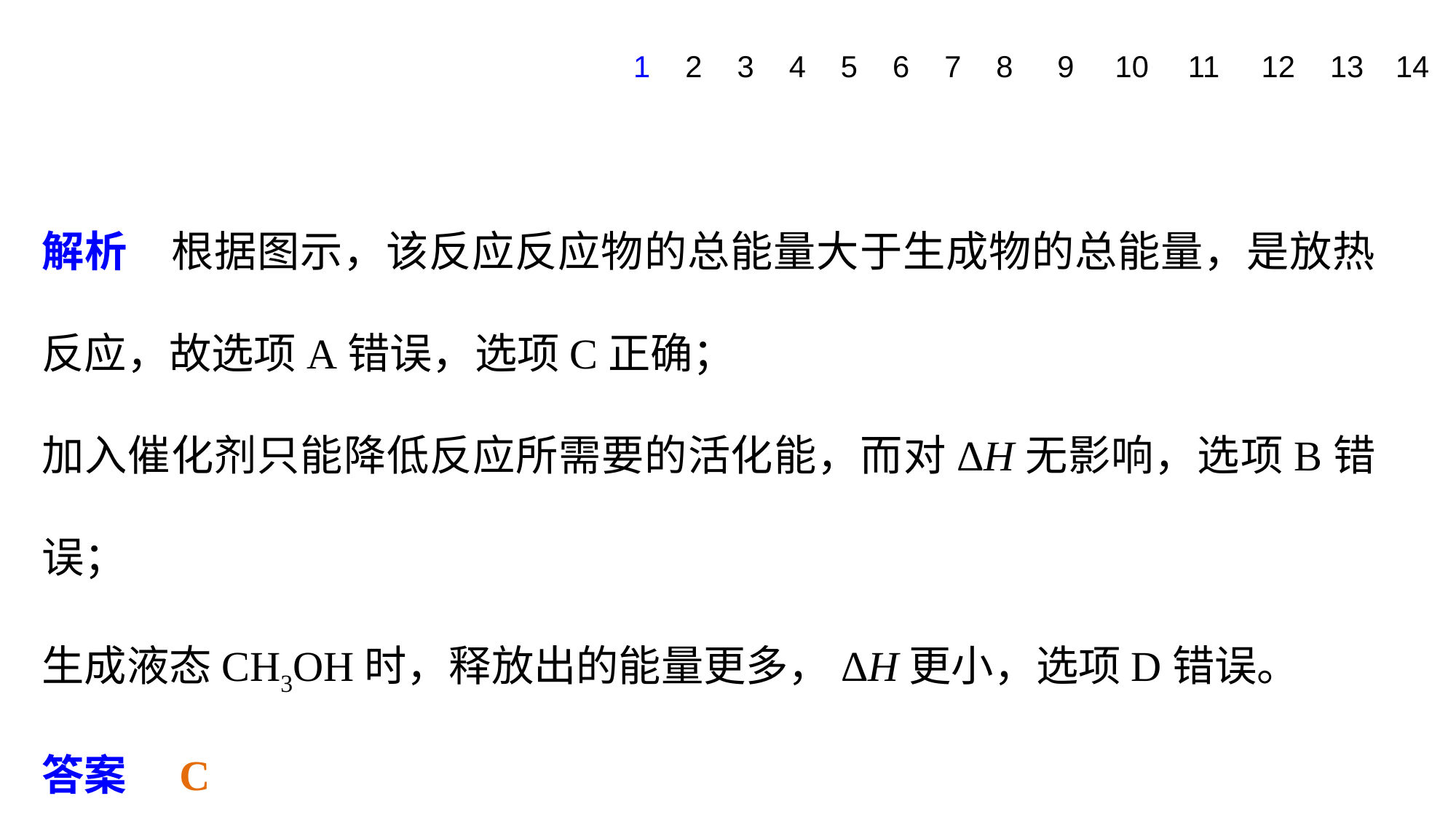

1
2
3
4
5
6
7
8
9
10
11
12
13
14
解析　根据图示，该反应反应物的总能量大于生成物的总能量，是放热反应，故选项A错误，选项C正确；
加入催化剂只能降低反应所需要的活化能，而对ΔH无影响，选项B错误；
生成液态CH3OH时，释放出的能量更多，ΔH更小，选项D错误。
答案　C